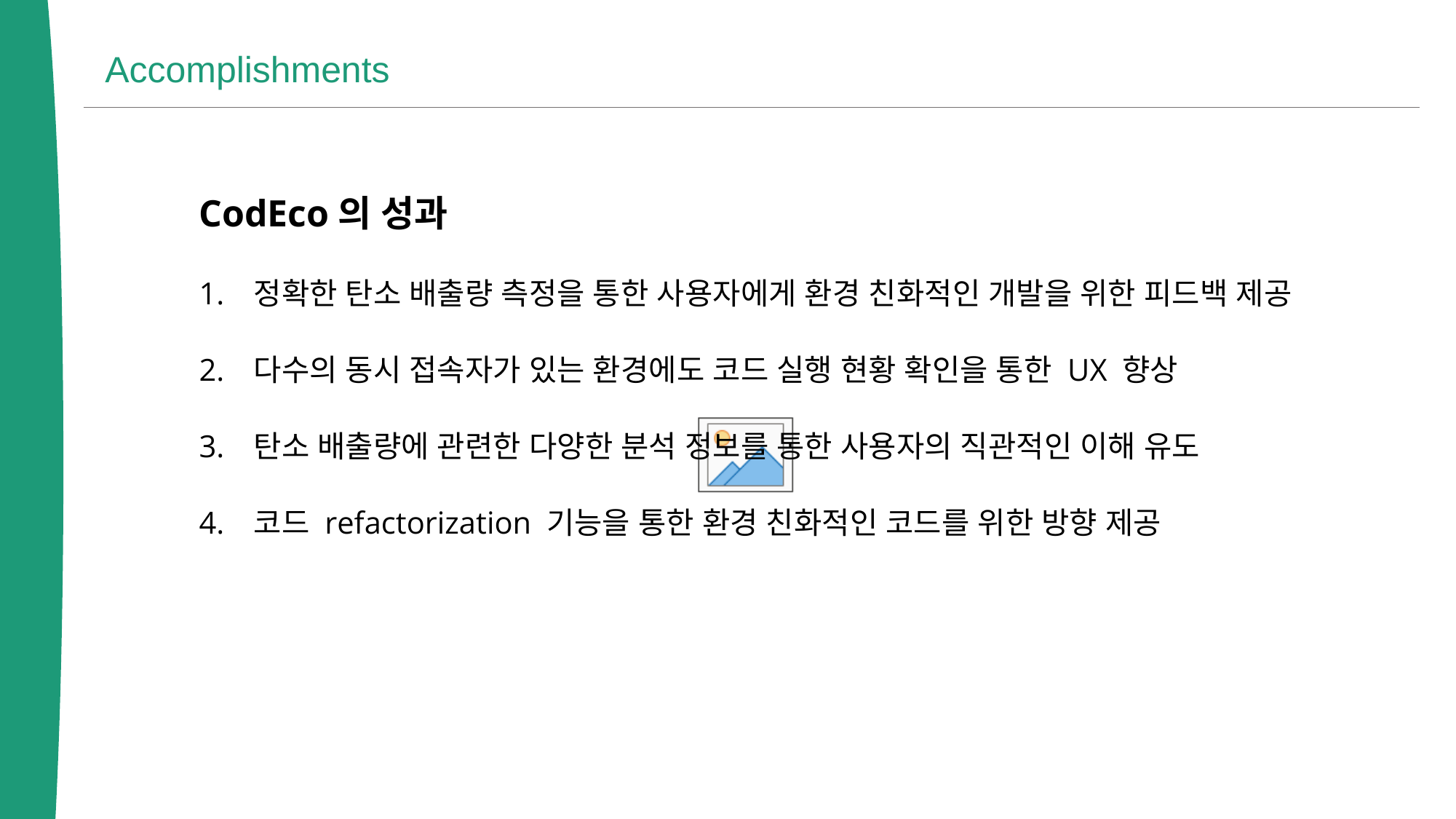

Accomplishments
CodEco의 성과
정확한 탄소 배출량 측정을 통한 사용자에게 환경 친화적인 개발을 위한 피드백 제공
다수의 동시 접속자가 있는 환경에도 코드 실행 현황 확인을 통한 UX 향상
탄소 배출량에 관련한 다양한 분석 정보를 통한 사용자의 직관적인 이해 유도
코드 refactorization 기능을 통한 환경 친화적인 코드를 위한 방향 제공